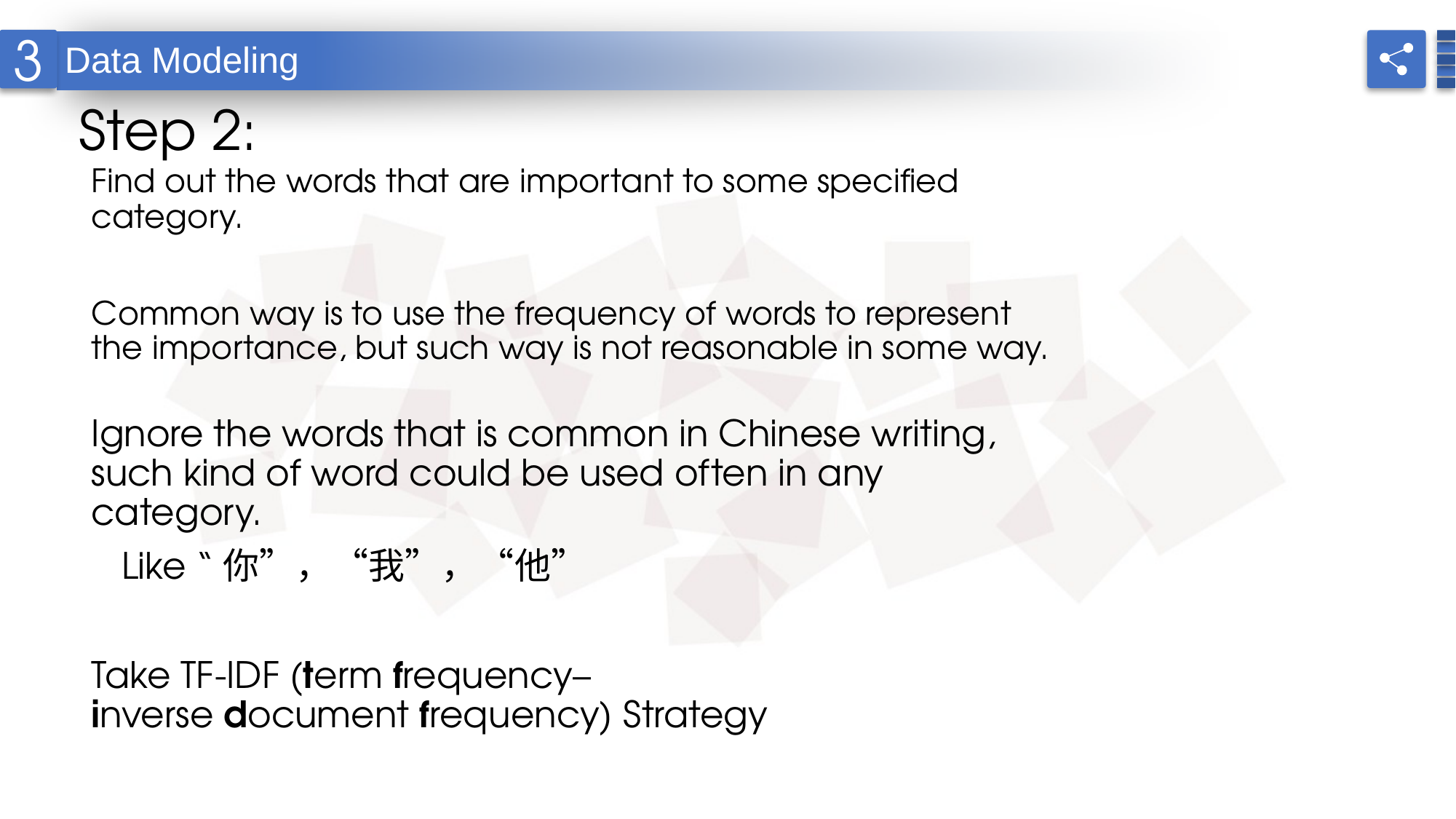

3

Data Modeling

# Step 2:
Find out the words that are important to some specified category.

Common way is to use the frequency of words to represent the importance, but such way is not reasonable in some way.

Ignore the words that is common in Chinese writing, such kind of word could be used often in any category.
   Like “你”，“我”，“他”

Take TF-IDF (term frequency–inverse document frequency) Strategy